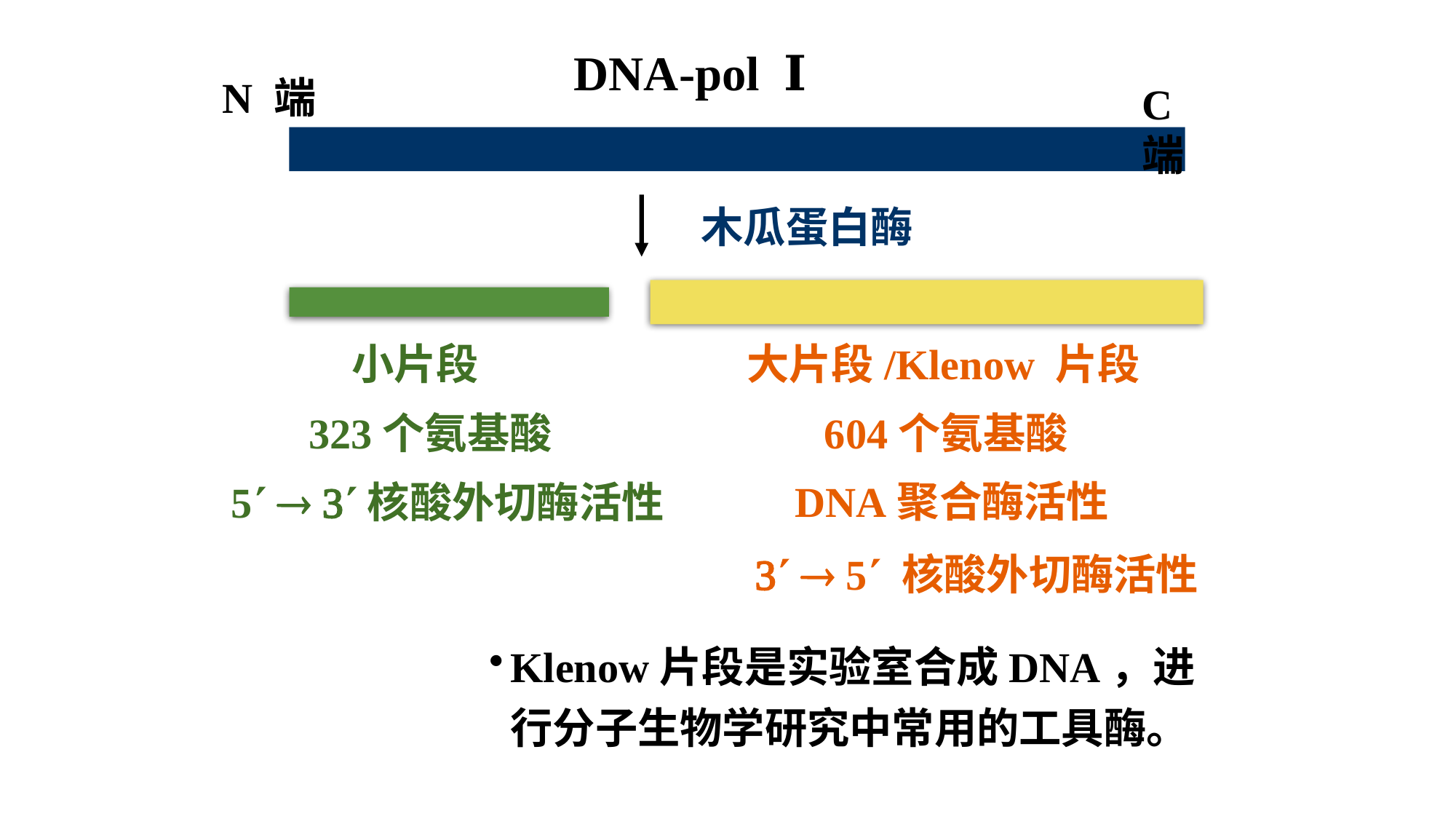

DNA-pol  Ⅰ
N 端
C 端

木瓜蛋白酶

小片段
大片段/Klenow 片段
323个氨基酸
604个氨基酸
5′ → 3′核酸外切酶活性
DNA聚合酶活性
 3′ → 5′ 核酸外切酶活性
Klenow片段是实验室合成DNA，进行分子生物学研究中常用的工具酶。